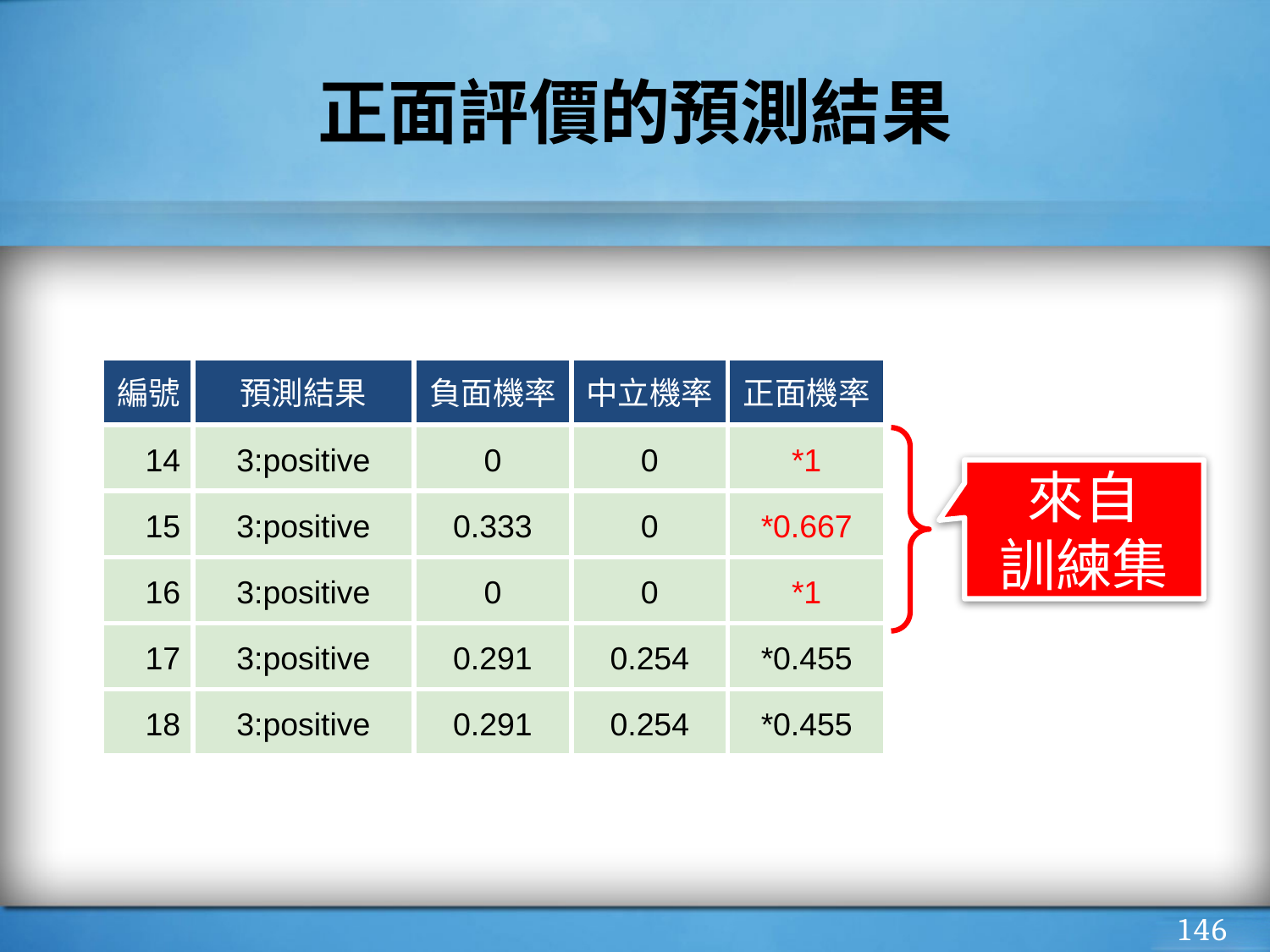

# 正面評價的預測結果

| 編號 | 預測結果 | 負面機率 | 中立機率 | 正面機率 |
| --- | --- | --- | --- | --- |
| 14 | 3:positive | 0 | 0 | \*1 |
| 15 | 3:positive | 0.333 | 0 | \*0.667 |
| 16 | 3:positive | 0 | 0 | \*1 |
| 17 | 3:positive | 0.291 | 0.254 | \*0.455 |
| 18 | 3:positive | 0.291 | 0.254 | \*0.455 |

來自
訓練集
146